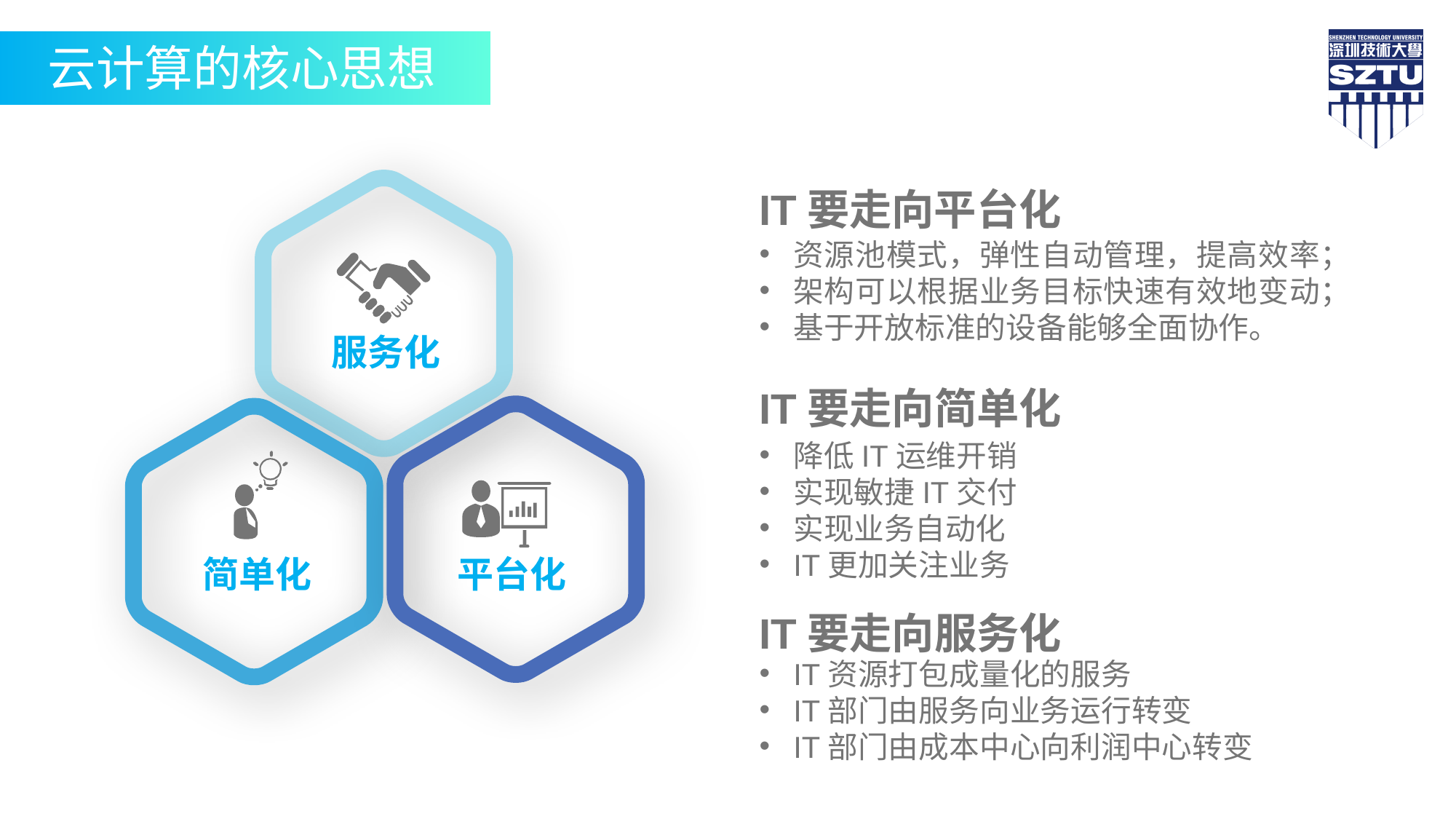

云计算的核心思想

服务化

简单化
平台化
IT要走向平台化
资源池模式，弹性自动管理，提高效率；
架构可以根据业务目标快速有效地变动；
基于开放标准的设备能够全面协作。
IT要走向简单化
降低IT运维开销
实现敏捷IT交付
实现业务自动化
IT更加关注业务
IT要走向服务化
IT资源打包成量化的服务
IT部门由服务向业务运行转变
IT部门由成本中心向利润中心转变